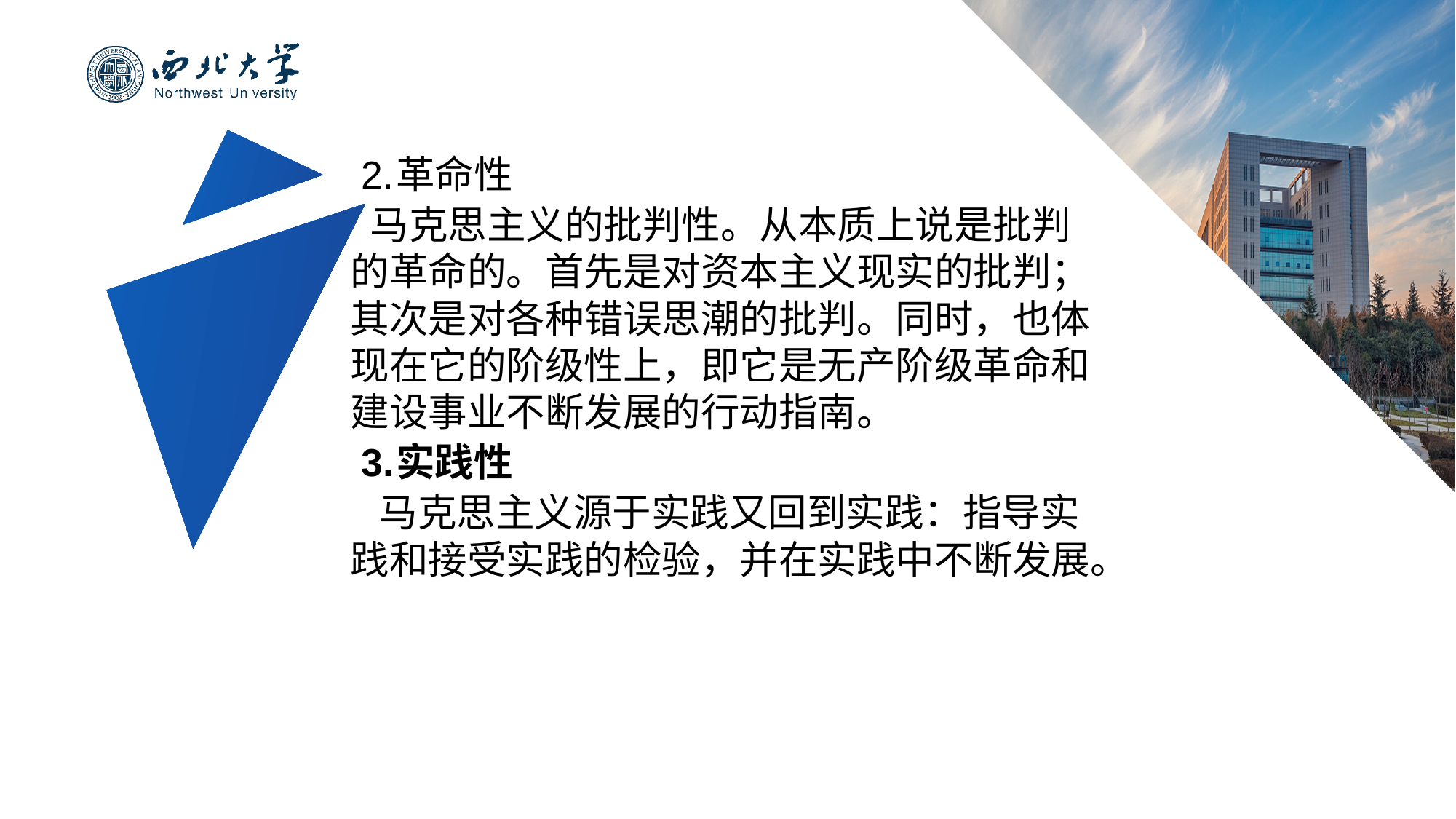

2.革命性
  马克思主义的批判性。从本质上说是批判的革命的。首先是对资本主义现实的批判；其次是对各种错误思潮的批判。同时，也体现在它的阶级性上，即它是无产阶级革命和建设事业不断发展的行动指南。
 3.实践性
   马克思主义源于实践又回到实践：指导实践和接受实践的检验，并在实践中不断发展。